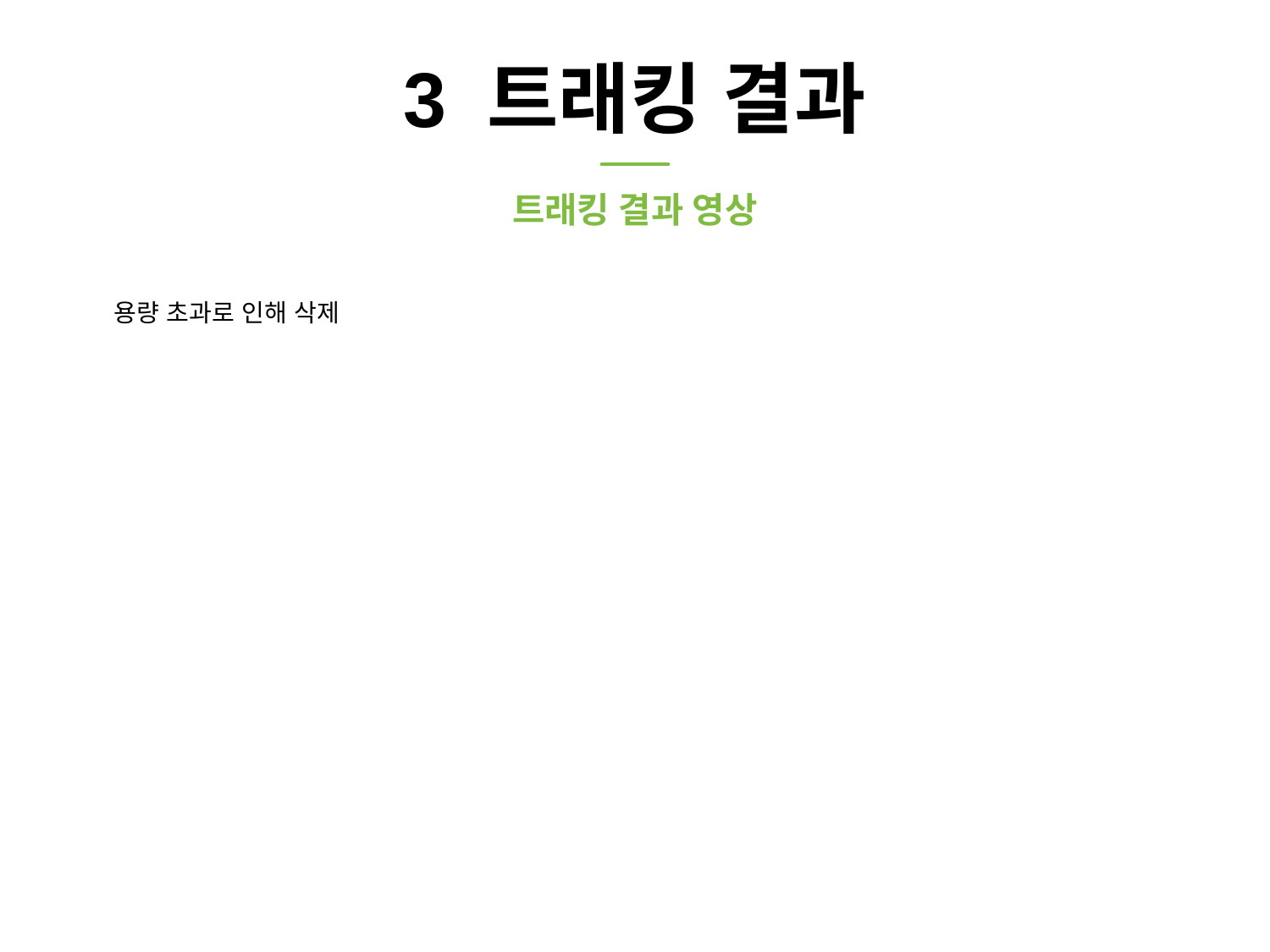

# 3 트래킹 결과
트래킹 결과 영상
용량 초과로 인해 삭제